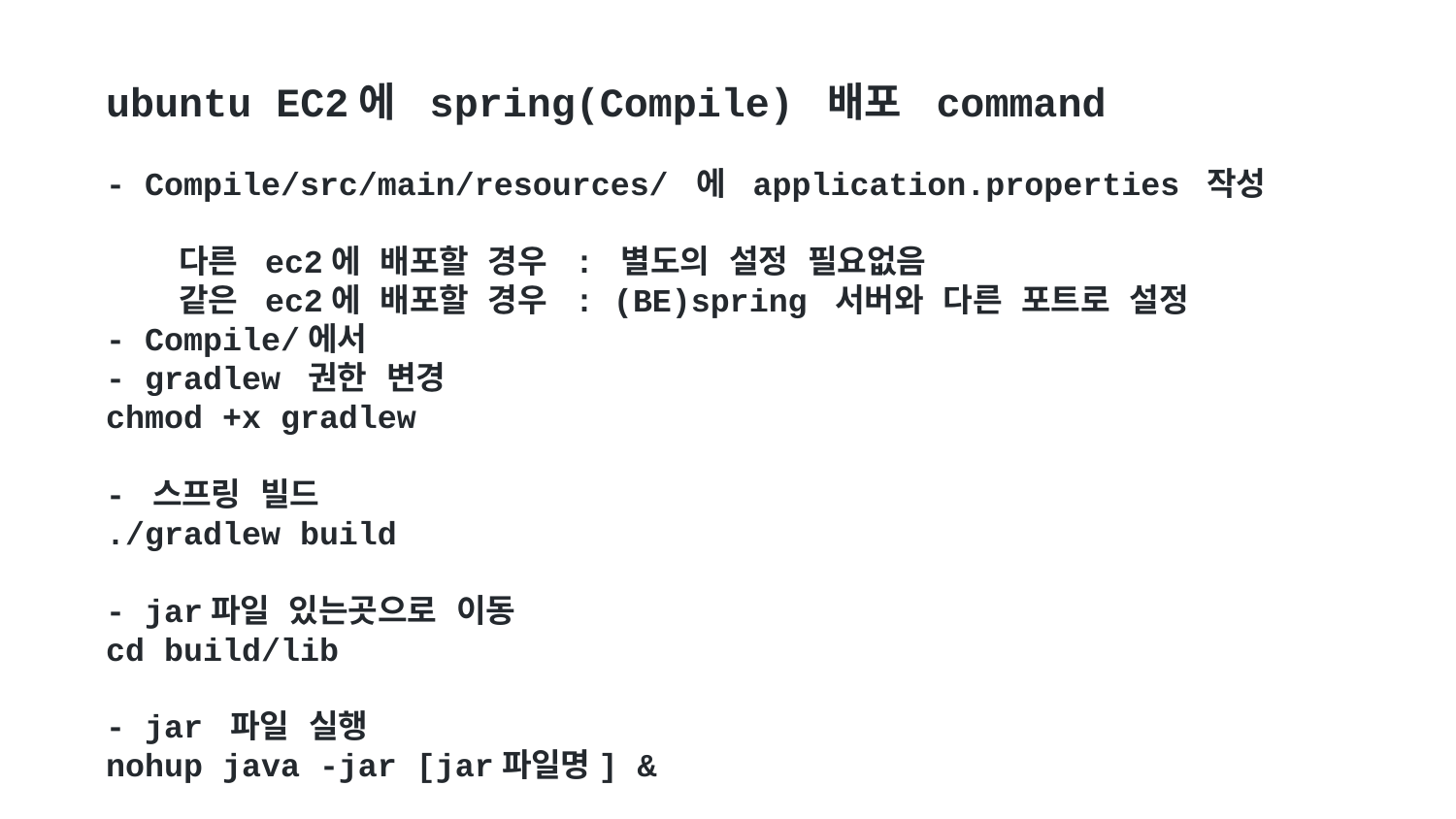

ubuntu EC2에 spring(Compile) 배포 command

- Compile/src/main/resources/ 에 application.properties 작성

다른 ec2에 배포할 경우 : 별도의 설정 필요없음
같은 ec2에 배포할 경우 : (BE)spring 서버와 다른 포트로 설정
- Compile/에서
- gradlew 권한 변경
chmod +x gradlew

- 스프링 빌드
./gradlew build

- jar파일 있는곳으로 이동
cd build/lib

- jar 파일 실행
nohup java -jar [jar파일명] &